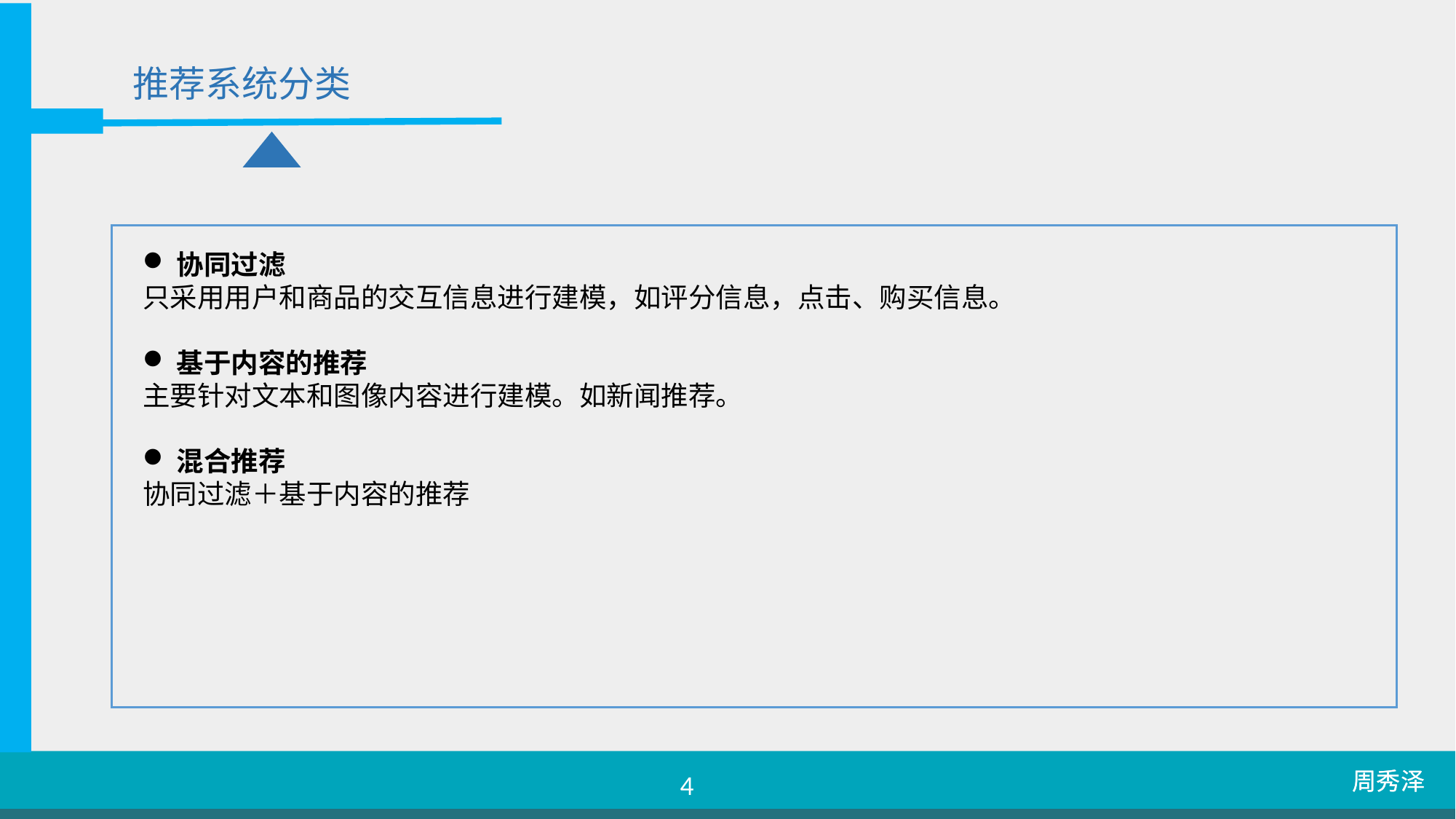

推荐系统分类

协同过滤
只采用用户和商品的交互信息进行建模，如评分信息，点击、购买信息。

基于内容的推荐
主要针对文本和图像内容进行建模。如新闻推荐。

混合推荐
协同过滤＋基于内容的推荐
周秀泽
4